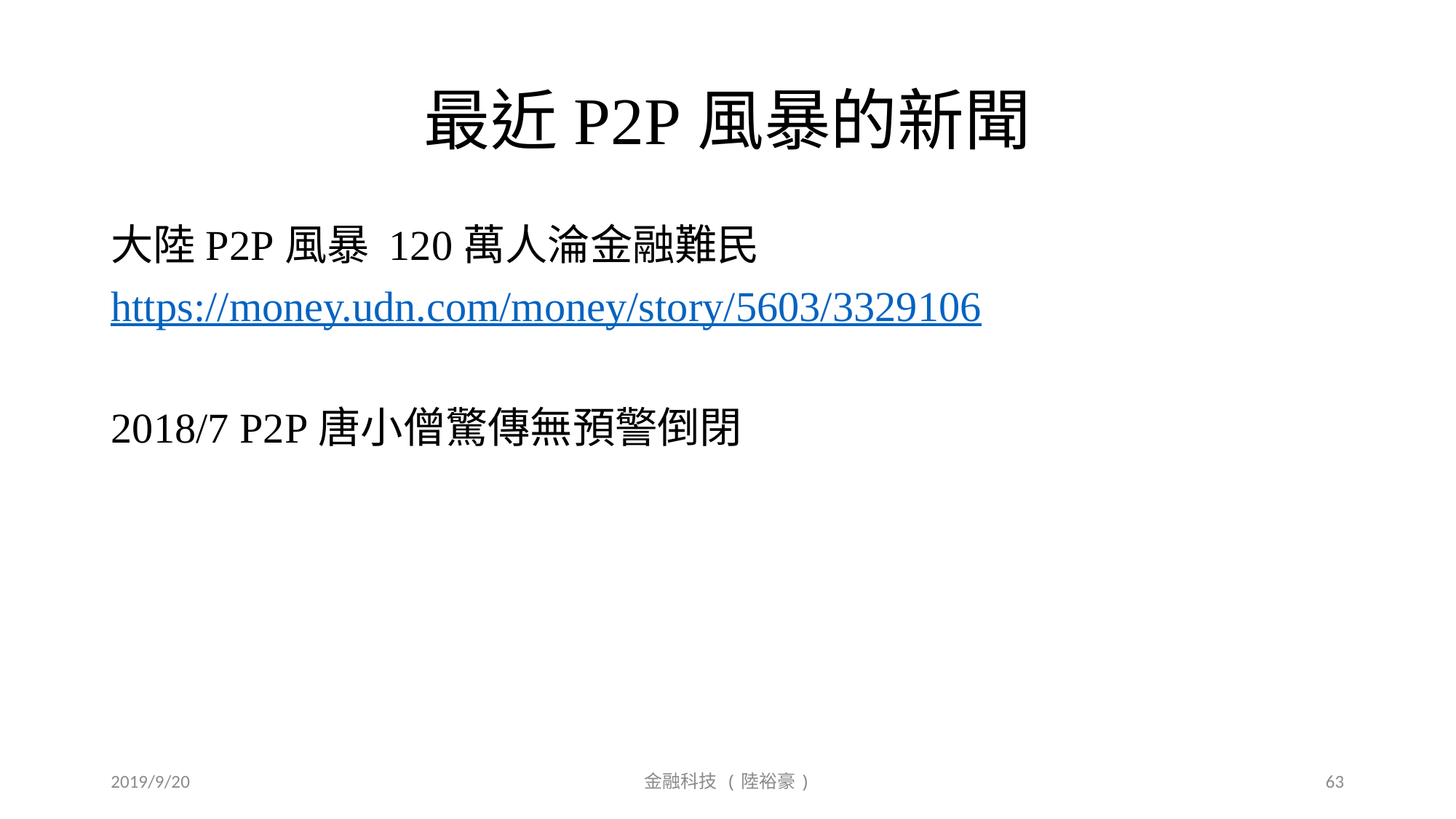

# 最近P2P風暴的新聞
大陸P2P風暴 120萬人淪金融難民
https://money.udn.com/money/story/5603/3329106

2018/7 P2P唐小僧驚傳無預警倒閉
2019/9/20
金融科技 (陸裕豪)
63